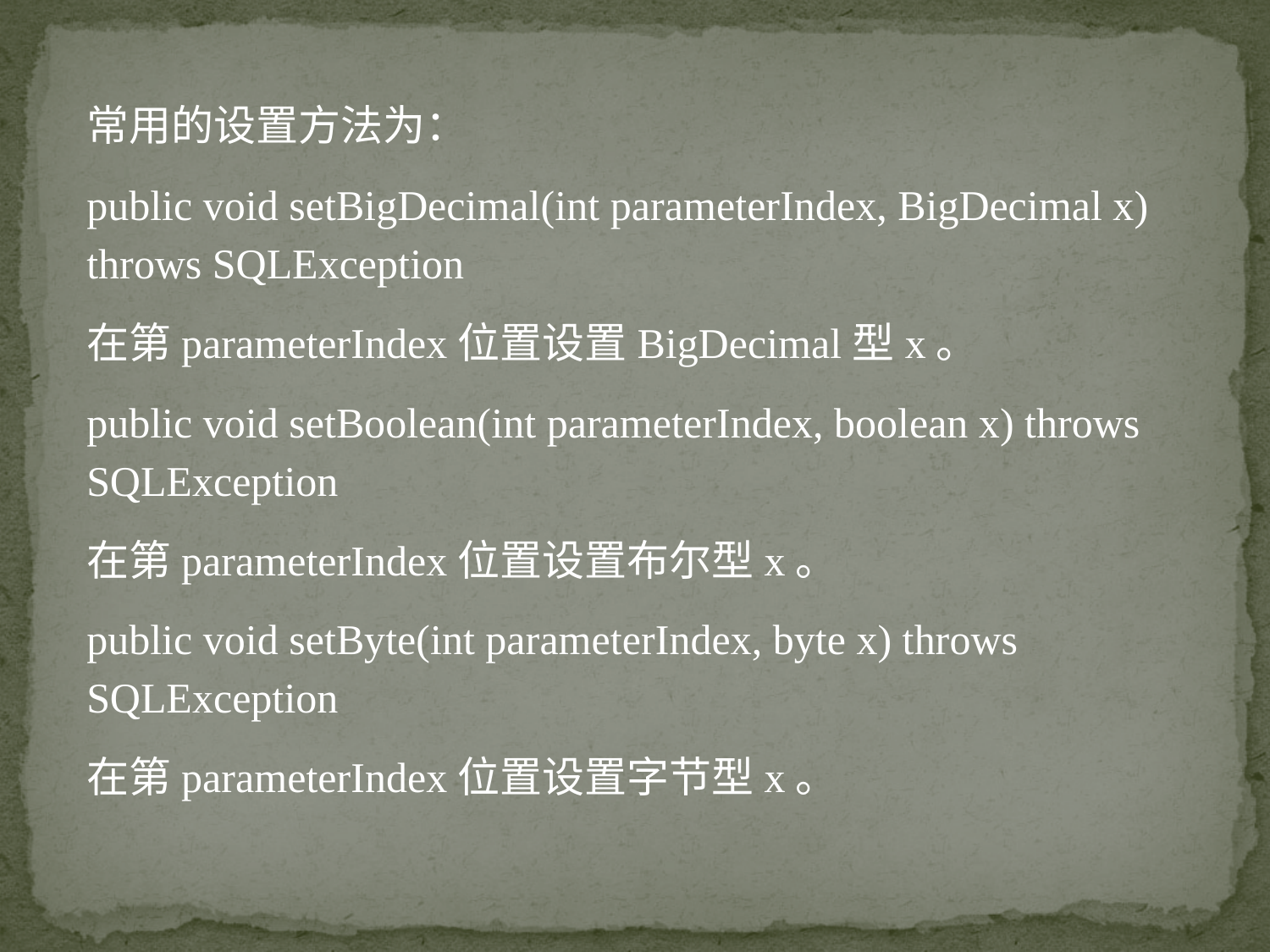

常用的设置方法为：
public void setBigDecimal(int parameterIndex, BigDecimal x) throws SQLException
在第parameterIndex位置设置BigDecimal型x。
public void setBoolean(int parameterIndex, boolean x) throws SQLException
在第parameterIndex位置设置布尔型x。
public void setByte(int parameterIndex, byte x) throws SQLException
在第parameterIndex位置设置字节型x。